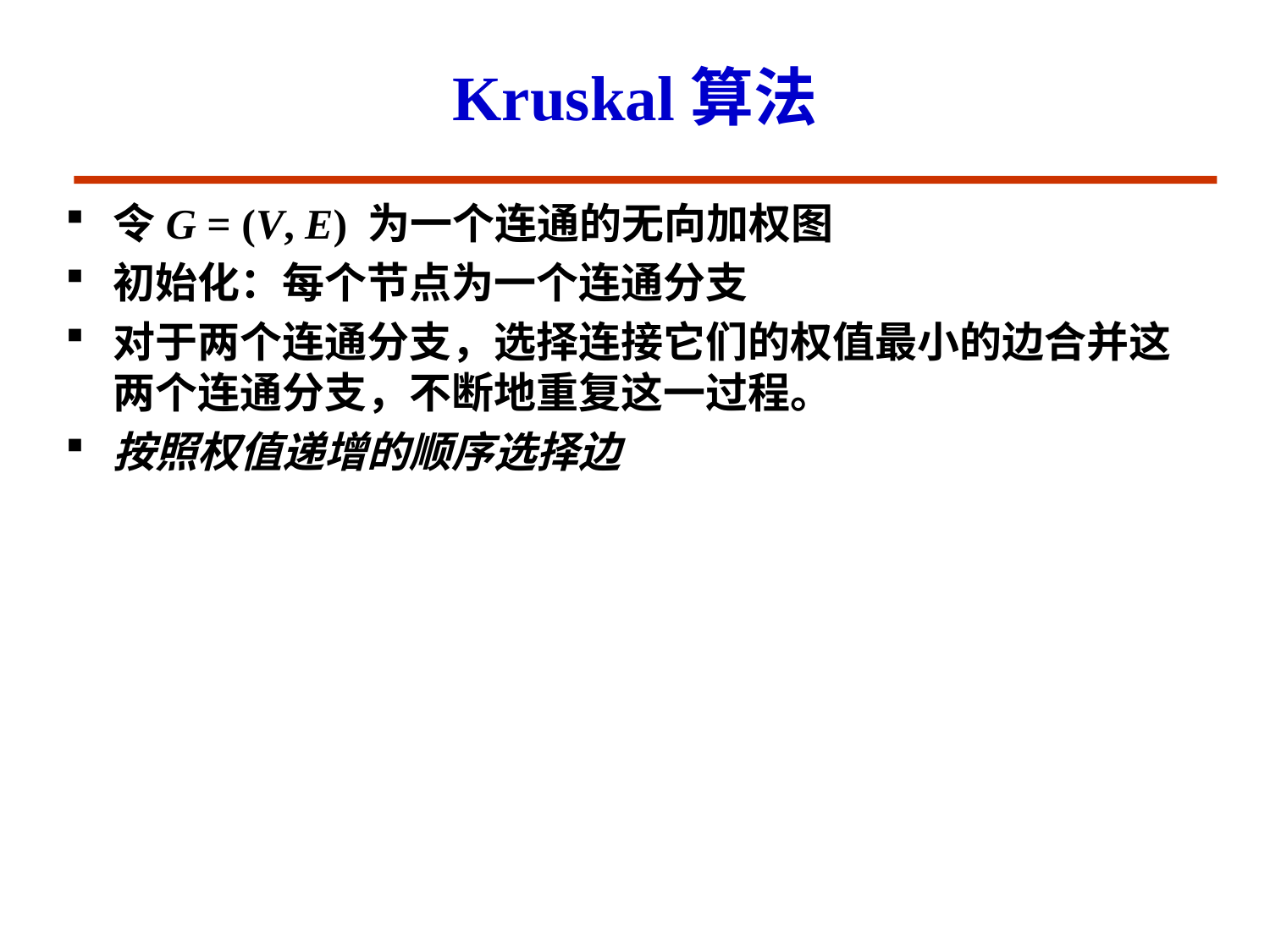

# Kruskal算法
令G = (V, E) 为一个连通的无向加权图
初始化：每个节点为一个连通分支
对于两个连通分支，选择连接它们的权值最小的边合并这两个连通分支，不断地重复这一过程。
按照权值递增的顺序选择边